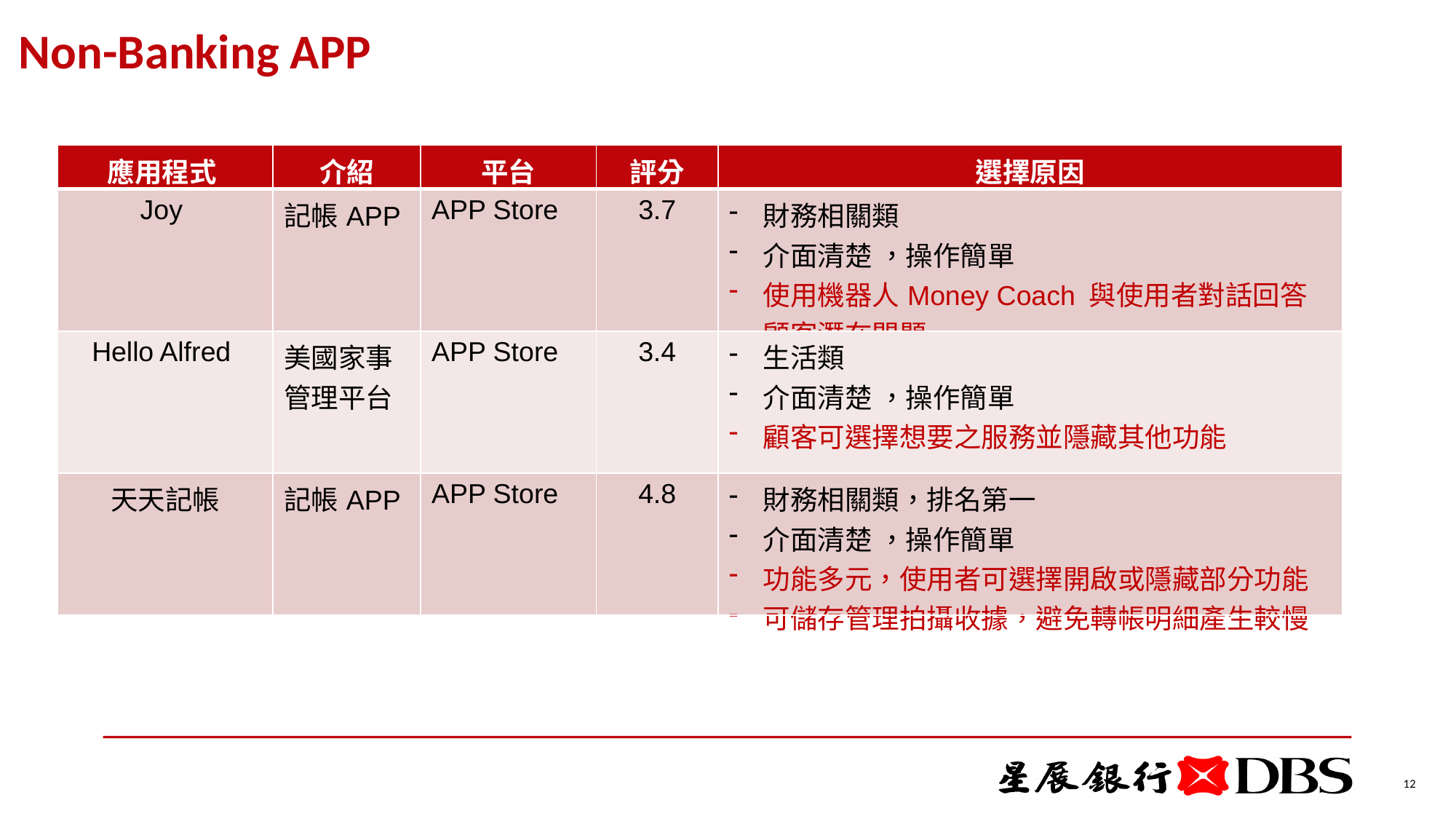

Non-Banking APP
| 應用程式 | 介紹 | 平台 | 評分 | 選擇原因 |
| --- | --- | --- | --- | --- |
| Joy | 記帳APP | APP Store | 3.7 | 財務相關類 介面清楚 ，操作簡單 使用機器人Money Coach 與使用者對話回答顧客潛在問題 |
| Hello Alfred | 美國家事管理平台 | APP Store | 3.4 | 生活類 介面清楚 ，操作簡單 顧客可選擇想要之服務並隱藏其他功能 |
| 天天記帳 | 記帳APP | APP Store | 4.8 | 財務相關類，排名第一 介面清楚 ，操作簡單 功能多元，使用者可選擇開啟或隱藏部分功能 可儲存管理拍攝收據，避免轉帳明細產生較慢 |
放圖片
12